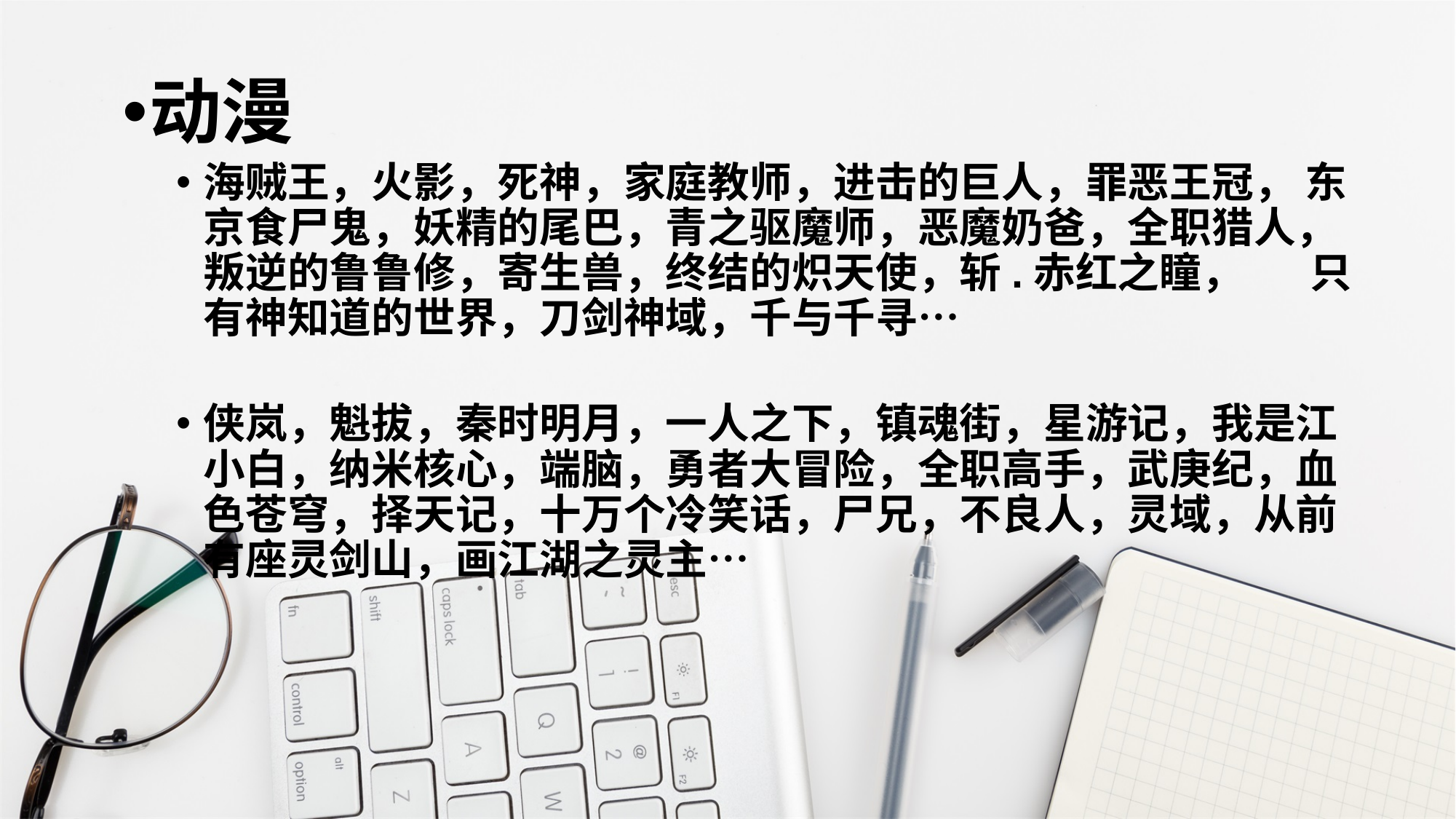

动漫
海贼王，火影，死神，家庭教师，进击的巨人，罪恶王冠， 东京食尸鬼，妖精的尾巴，青之驱魔师，恶魔奶爸，全职猎人，叛逆的鲁鲁修，寄生兽，终结的炽天使，斩.赤红之瞳，       只有神知道的世界，刀剑神域，千与千寻…

侠岚，魁拔，秦时明月，一人之下，镇魂街，星游记，我是江小白，纳米核心，端脑，勇者大冒险，全职高手，武庚纪，血色苍穹，择天记，十万个冷笑话，尸兄，不良人，灵域，从前有座灵剑山，画江湖之灵主…